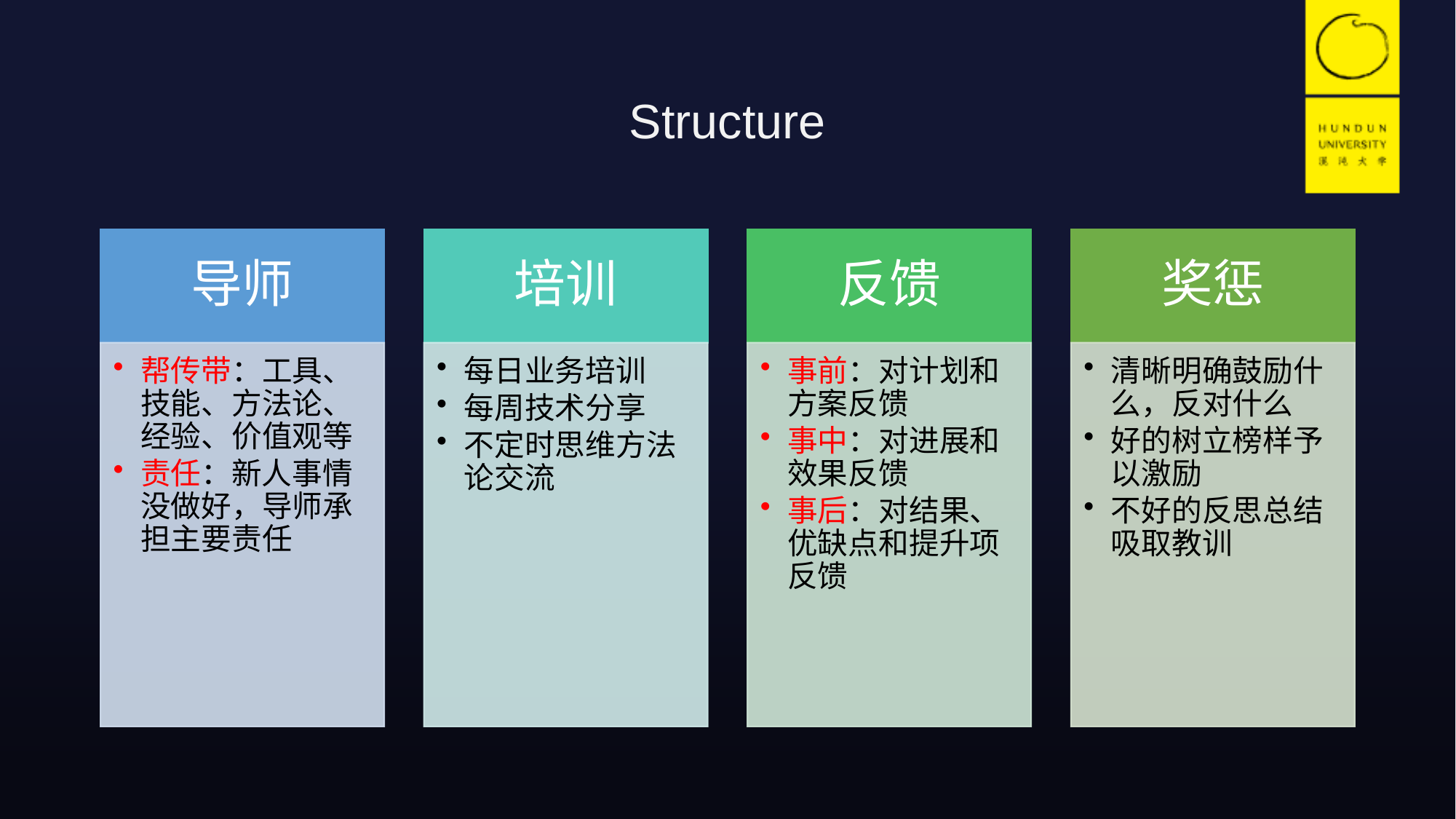

# Structure
导师
帮传带：工具、技能、方法论、经验、价值观等
责任：新人事情没做好，导师承担主要责任
培训
每日业务培训
每周技术分享
不定时思维方法论交流
反馈
事前：对计划和方案反馈
事中：对进展和效果反馈
事后：对结果、优缺点和提升项反馈
奖惩
清晰明确鼓励什么，反对什么
好的树立榜样予以激励
不好的反思总结吸取教训